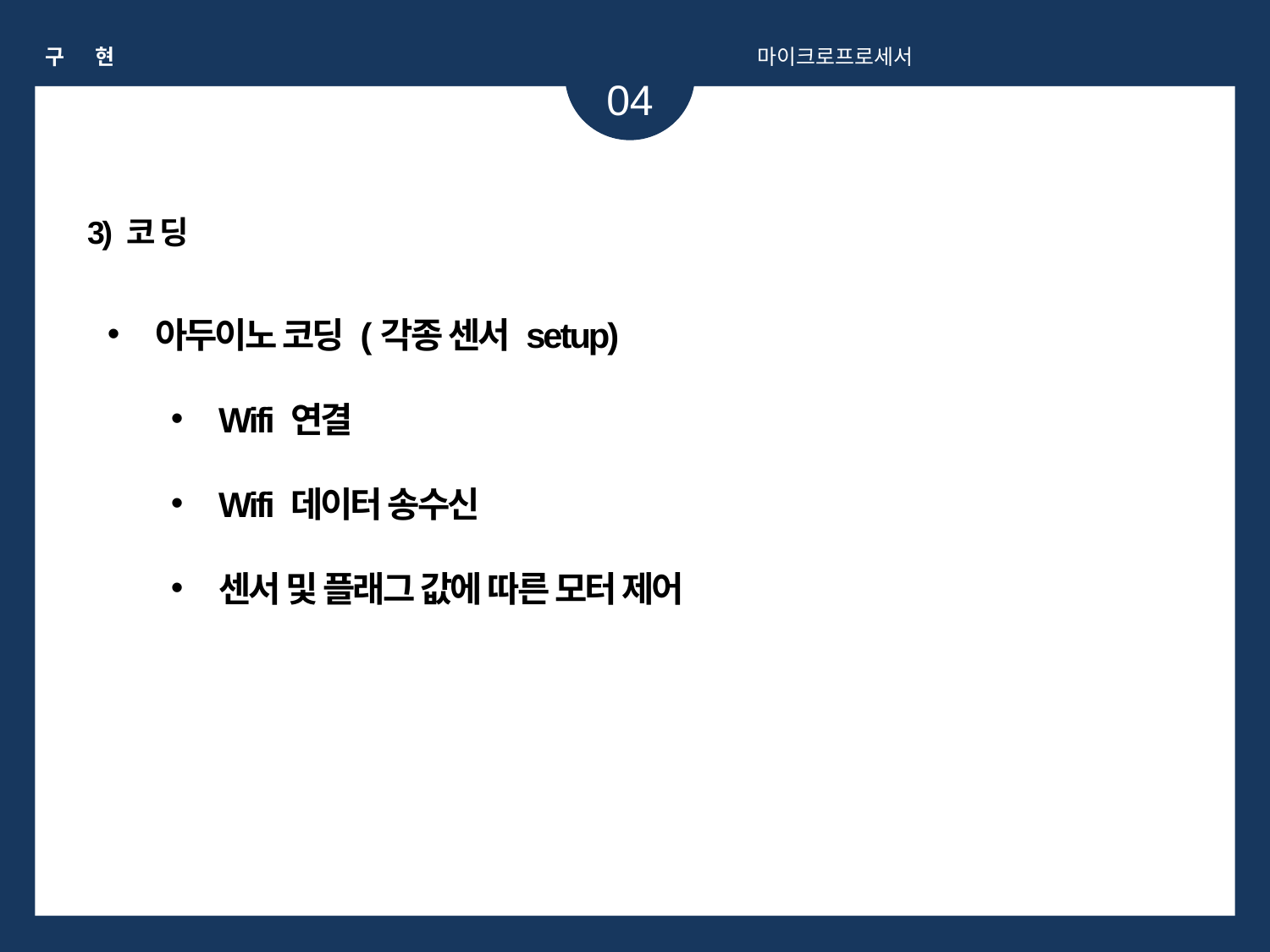

구          현
마이크로프로세서
04

3) 코 딩
아두이노 코딩 (각종 센서 setup)
Wifi 연결
Wifi 데이터 송수신
센서 및 플래그 값에 따른 모터 제어